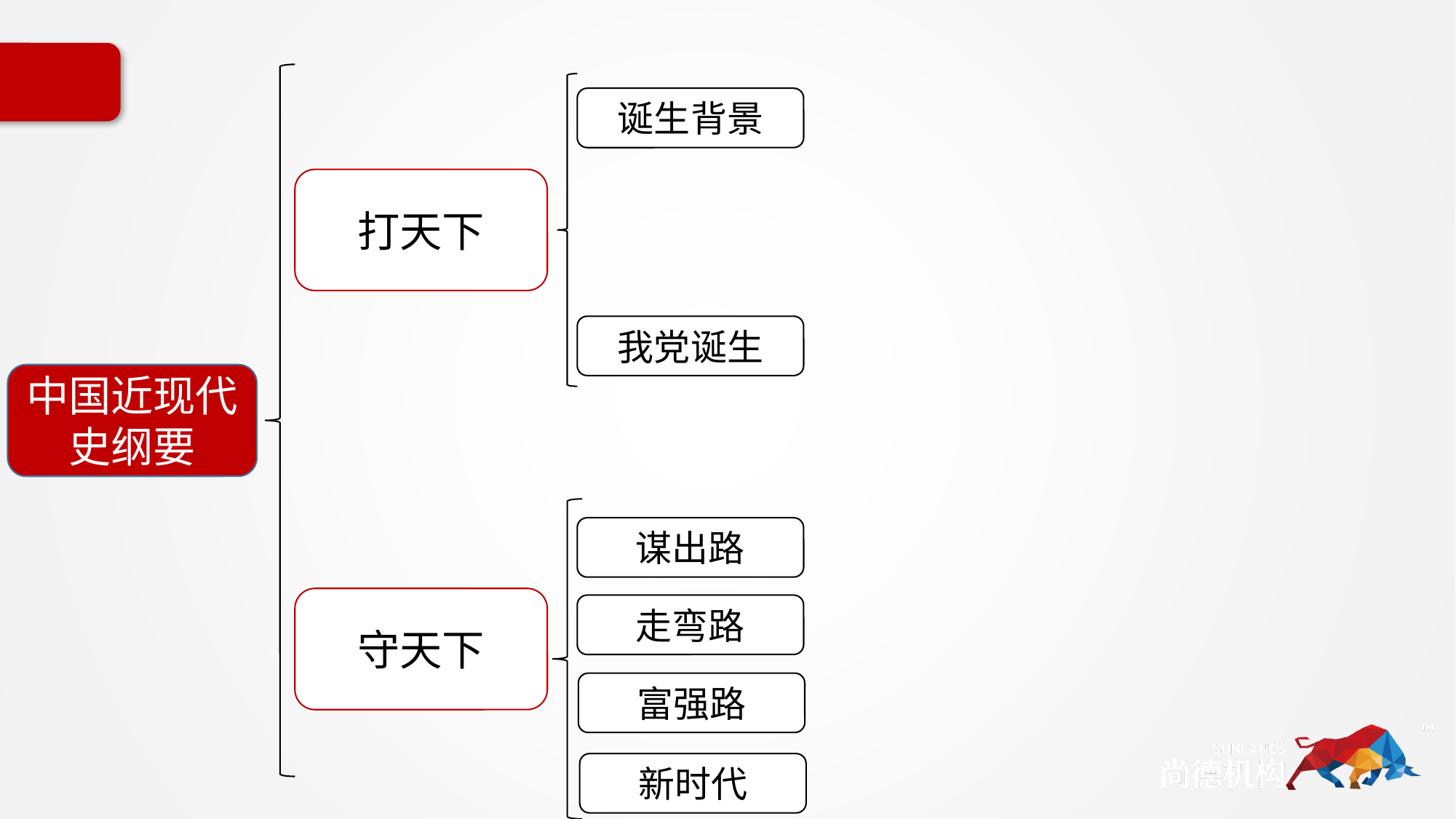

诞生背景
打天下
我党诞生
中国近现代史纲要

谋出路
守天下
走弯路
富强路
新时代